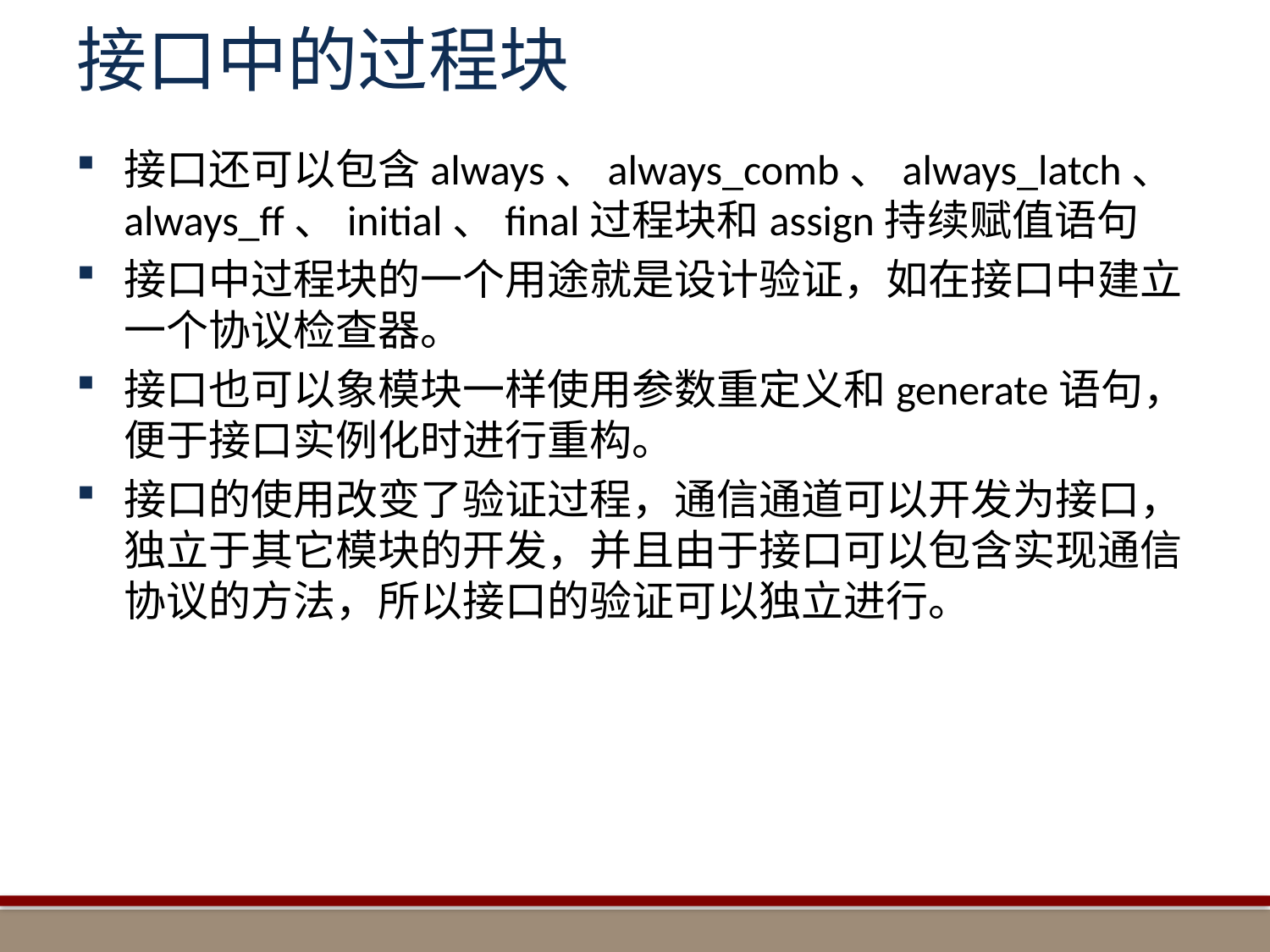

# 接口中的过程块
接口还可以包含always、always_comb、always_latch、always_ff、initial、final过程块和assign持续赋值语句
接口中过程块的一个用途就是设计验证，如在接口中建立一个协议检查器。
接口也可以象模块一样使用参数重定义和generate语句，便于接口实例化时进行重构。
接口的使用改变了验证过程，通信通道可以开发为接口，独立于其它模块的开发，并且由于接口可以包含实现通信协议的方法，所以接口的验证可以独立进行。